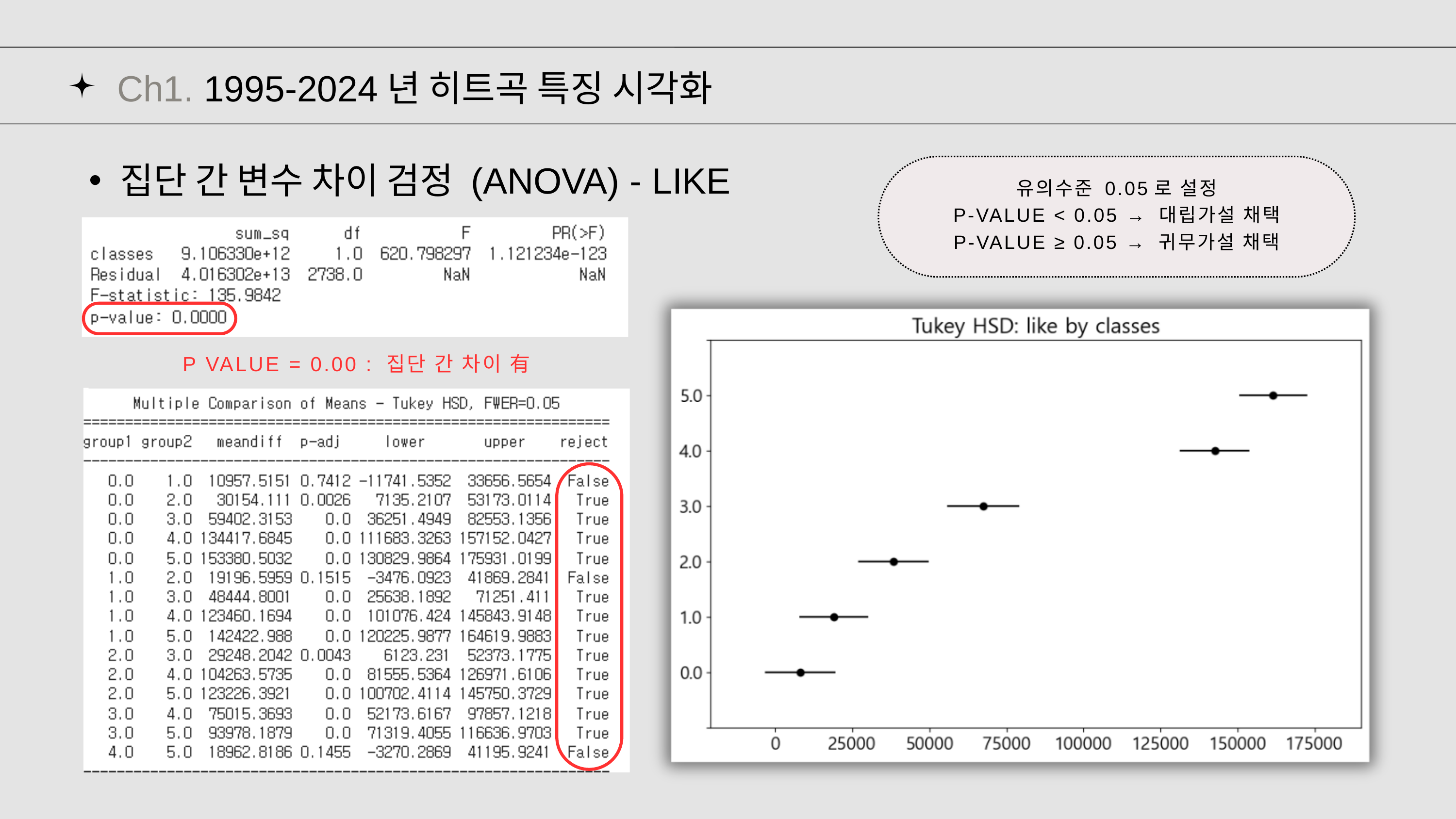

Ch1. 1995-2024년 히트곡 특징 시각화

집단 간 변수 차이 검정 (ANOVA) - LIKE

유의수준 0.05로 설정
P-VALUE < 0.05 → 대립가설 채택
P-VALUE ≥ 0.05 → 귀무가설 채택

P VALUE = 0.00 : 집단 간 차이 有